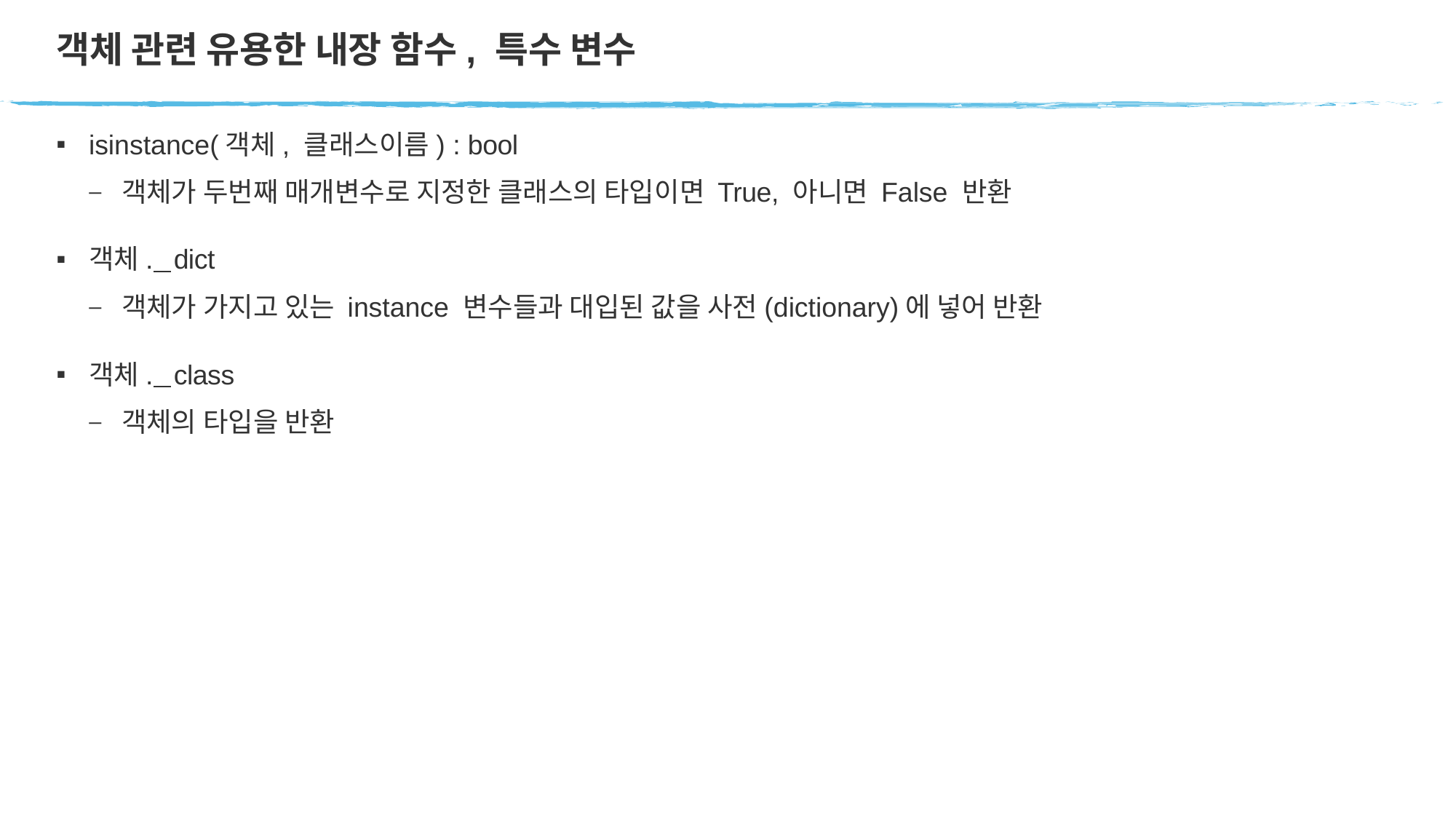

# 객체 관련 유용한 내장 함수, 특수 변수
isinstance(객체, 클래스이름) : bool
객체가 두번째 매개변수로 지정한 클래스의 타입이면 True, 아니면 False 반환
객체.  dict
객체가 가지고 있는 instance 변수들과 대입된 값을 사전(dictionary)에 넣어 반환
객체.  class
객체의 타입을 반환